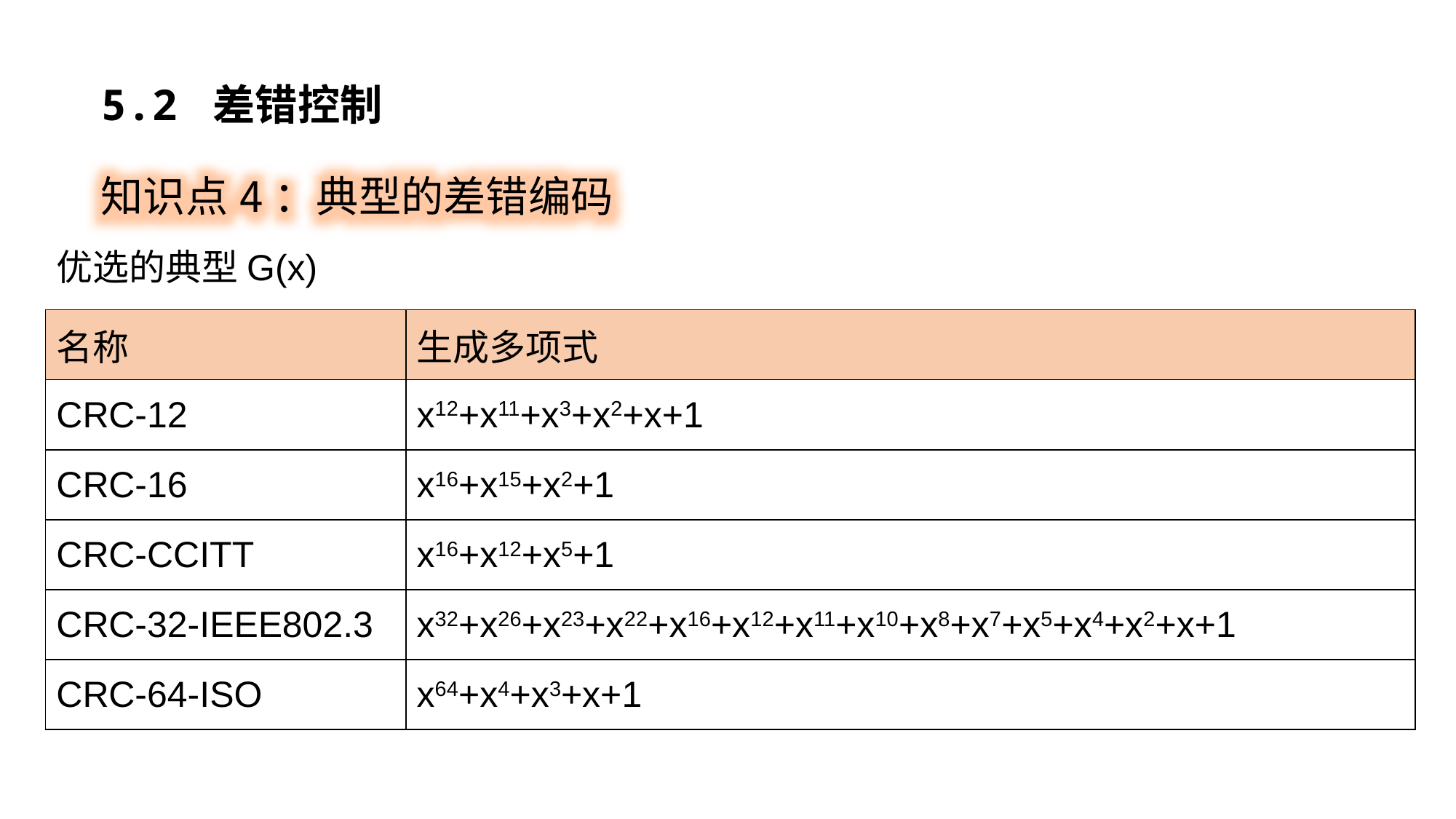

5.2 差错控制
知识点4：典型的差错编码
优选的典型G(x)
| 名称 | 生成多项式 |
| --- | --- |
| CRC-12 | x12+x11+x3+x2+x+1 |
| CRC-16 | x16+x15+x2+1 |
| CRC-CCITT | x16+x12+x5+1 |
| CRC-32-IEEE802.3 | x32+x26+x23+x22+x16+x12+x11+x10+x8+x7+x5+x4+x2+x+1 |
| CRC-64-ISO | x64+x4+x3+x+1 |